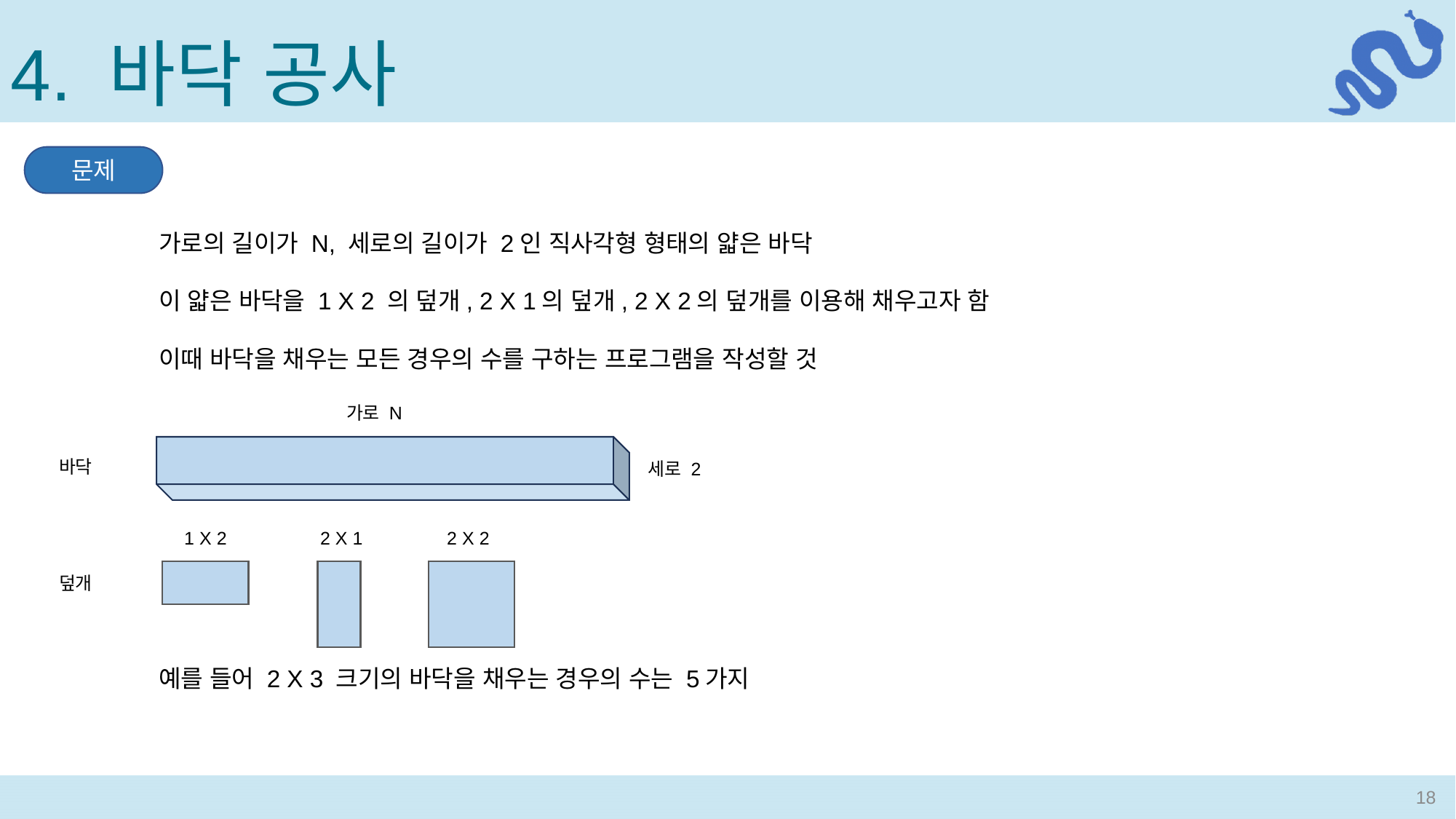

4. 바닥 공사
문제
가로의 길이가 N, 세로의 길이가 2인 직사각형 형태의 얇은 바닥
이 얇은 바닥을 1 X 2 의 덮개, 2 X 1의 덮개, 2 X 2의 덮개를 이용해 채우고자 함
이때 바닥을 채우는 모든 경우의 수를 구하는 프로그램을 작성할 것

예를 들어 2 X 3 크기의 바닥을 채우는 경우의 수는 5가지

가로 N

바닥
세로 2
1 X 2

2 X 1

2 X 2

덮개
18